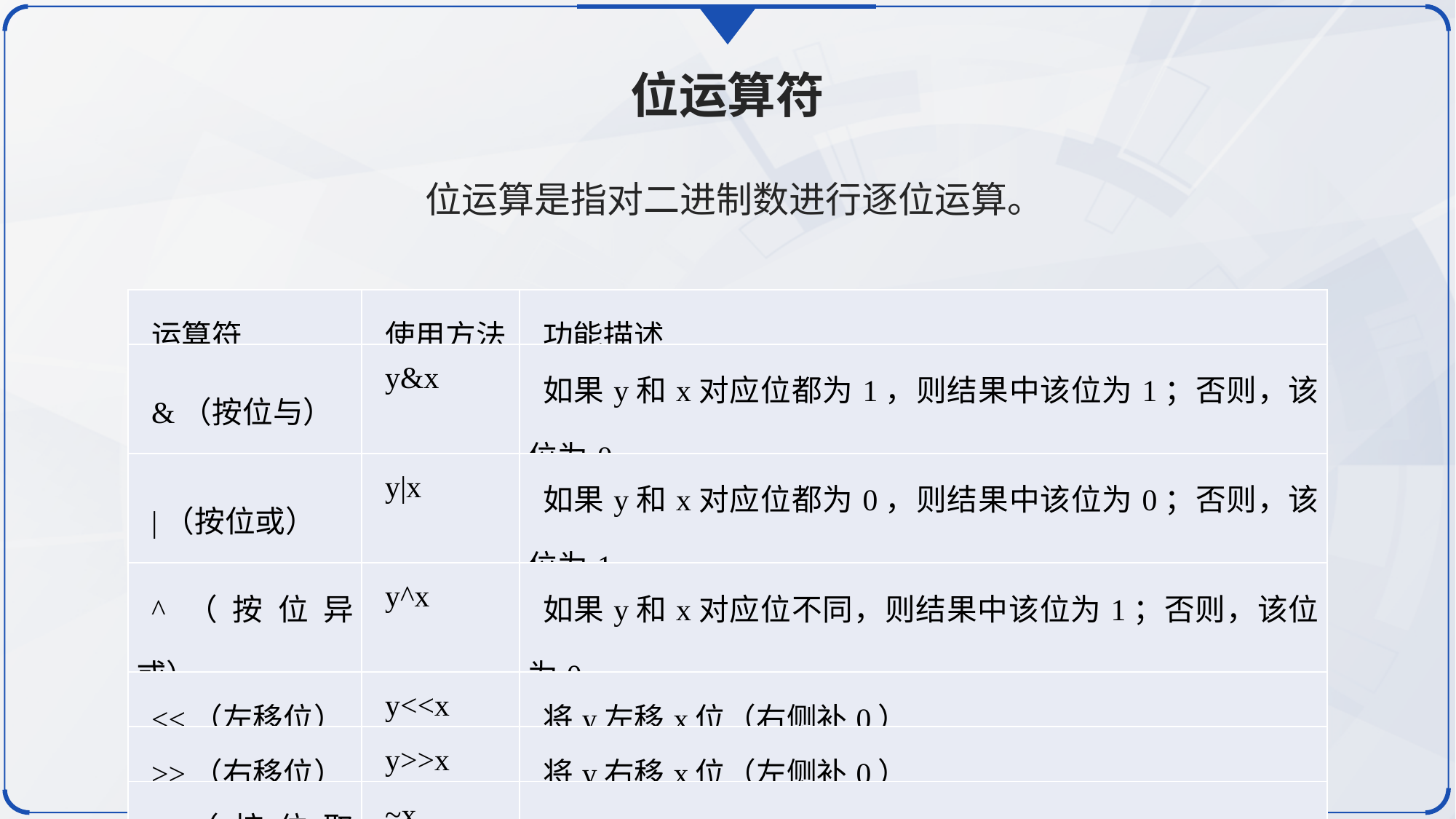

位运算符
位运算是指对二进制数进行逐位运算。
| 运算符 | 使用方法 | 功能描述 |
| --- | --- | --- |
| &（按位与） | y&x | 如果y和x对应位都为1，则结果中该位为1；否则，该位为0 |
| |（按位或） | y|x | 如果y和x对应位都为0，则结果中该位为0；否则，该位为1 |
| ^（按位异或） | y^x | 如果y和x对应位不同，则结果中该位为1；否则，该位为0 |
| <<（左移位） | y<<x | 将y左移x位（右侧补0） |
| >>（右移位） | y>>x | 将y右移x位（左侧补0） |
| ~（按位取反） | ~x | 如果x的某位为1，则结果中该位为0；否则，该位为1 |